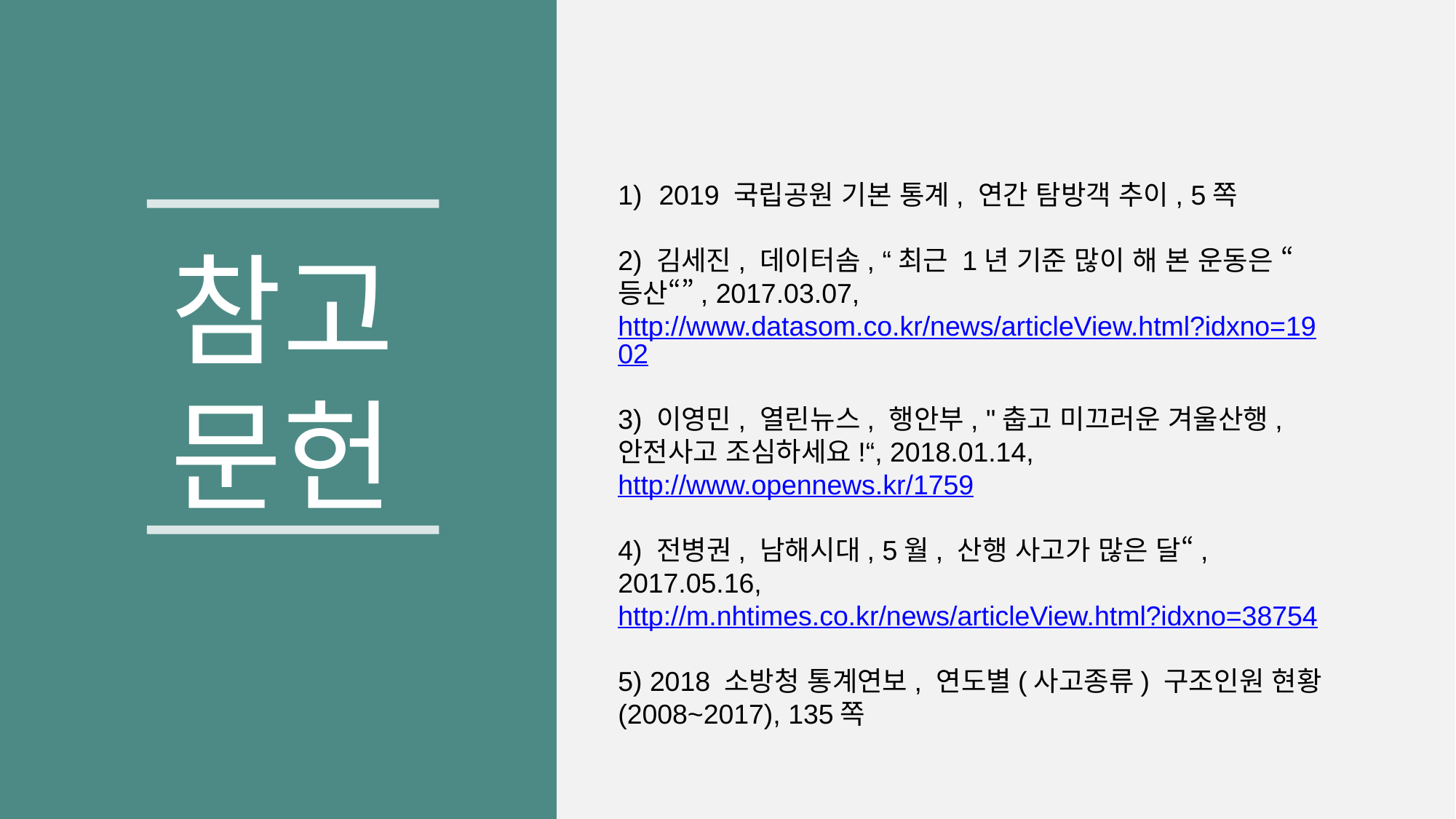

2019 국립공원 기본 통계, 연간 탐방객 추이, 5쪽

2) 김세진, 데이터솜, “최근 1년 기준 많이 해 본 운동은 “등산“”, 2017.03.07, http://www.datasom.co.kr/news/articleView.html?idxno=1902

3) 이영민, 열린뉴스, 행안부, "춥고 미끄러운 겨울산행, 안전사고 조심하세요!“, 2018.01.14, http://www.opennews.kr/1759

4) 전병권, 남해시대, 5월, 산행 사고가 많은 달“, 2017.05.16, http://m.nhtimes.co.kr/news/articleView.html?idxno=38754

5) 2018 소방청 통계연보, 연도별(사고종류) 구조인원 현황(2008~2017), 135쪽

참고 문헌